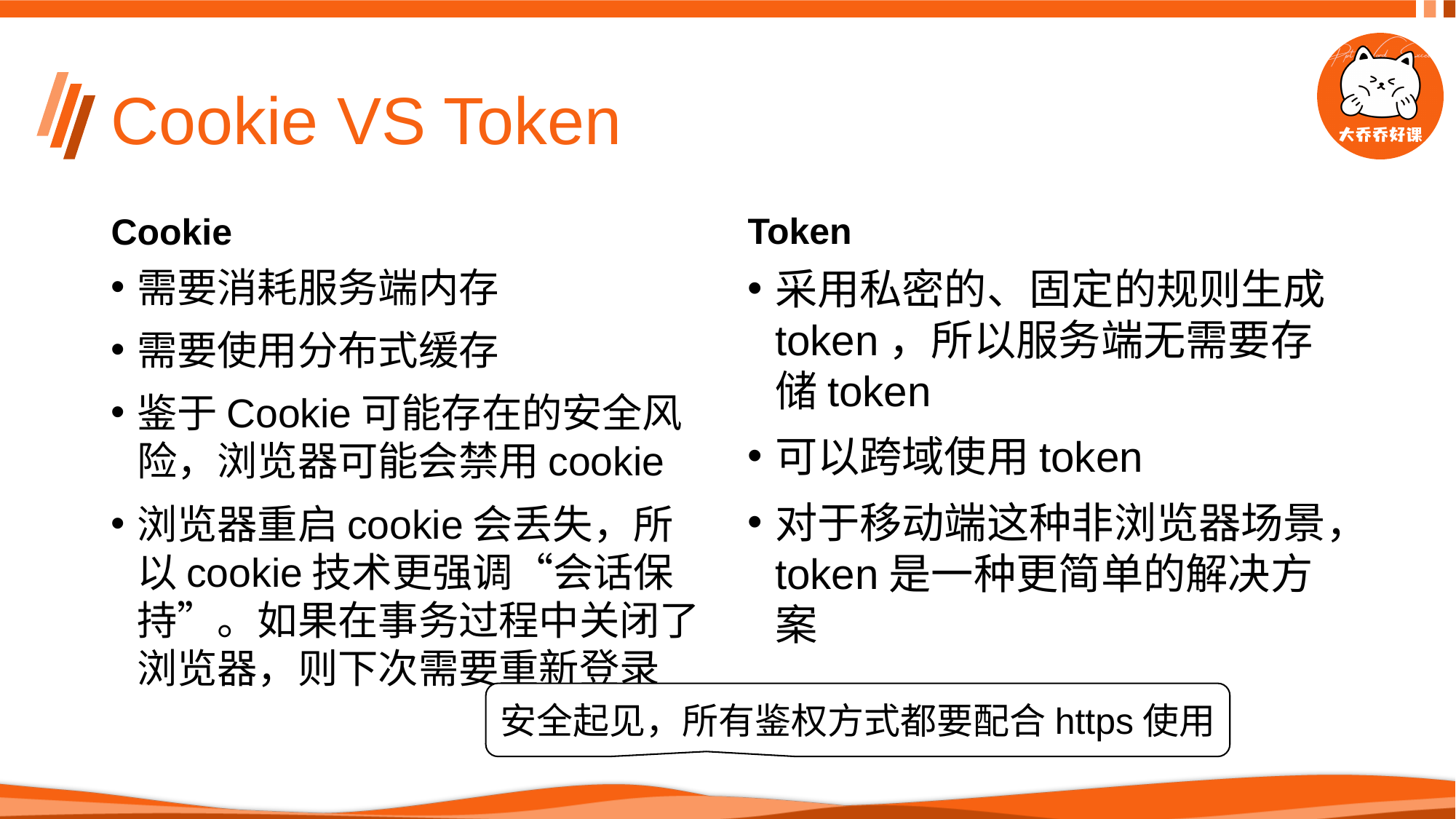

# Cookie VS Token
Cookie
Token
需要消耗服务端内存
需要使用分布式缓存
鉴于Cookie可能存在的安全风险，浏览器可能会禁用cookie
浏览器重启cookie会丢失，所以cookie技术更强调“会话保持”。如果在事务过程中关闭了浏览器，则下次需要重新登录
采用私密的、固定的规则生成token，所以服务端无需要存储token
可以跨域使用token
对于移动端这种非浏览器场景，token是一种更简单的解决方案
安全起见，所有鉴权方式都要配合https使用